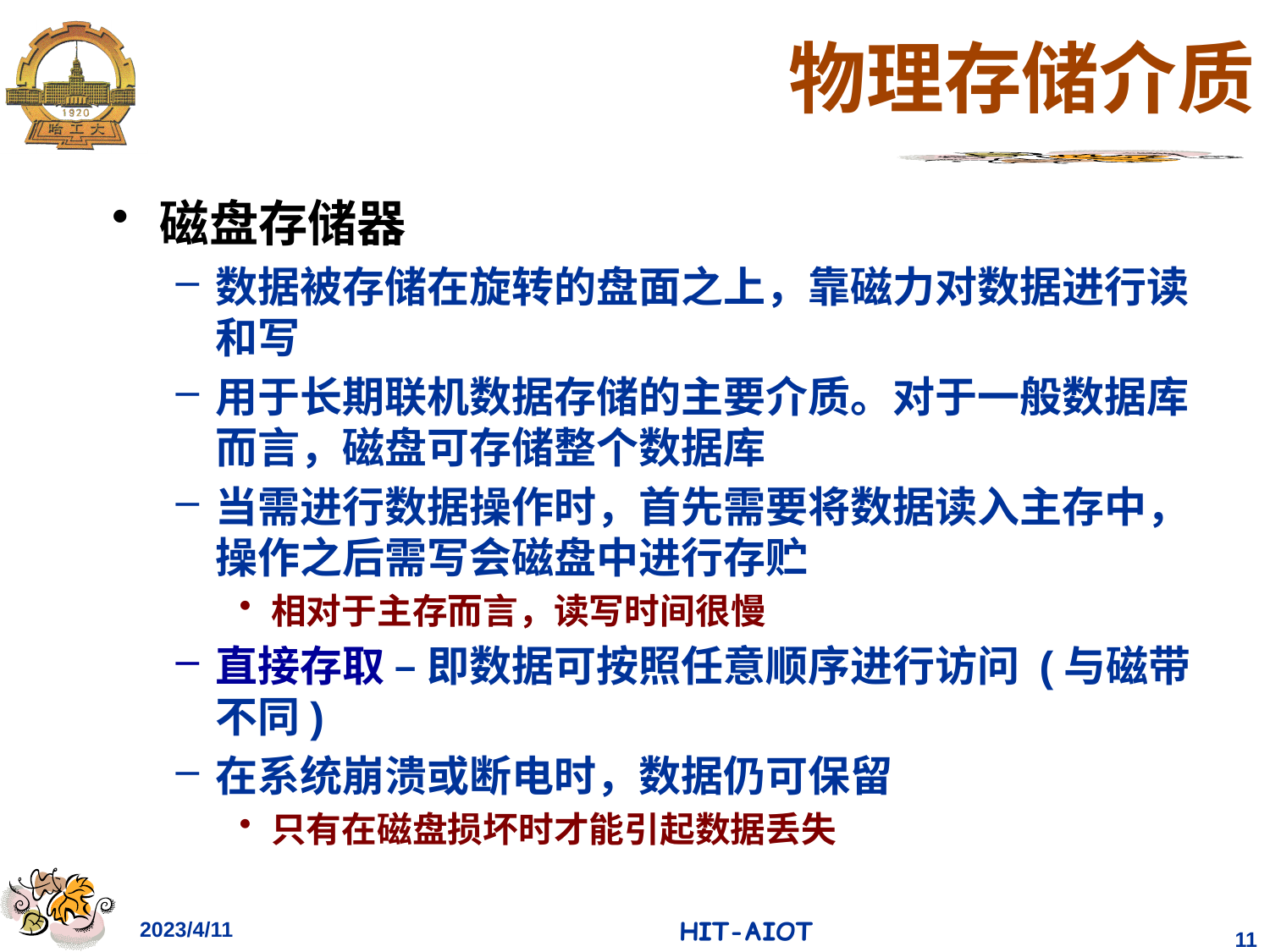

# 物理存储介质
磁盘存储器
数据被存储在旋转的盘面之上，靠磁力对数据进行读和写
用于长期联机数据存储的主要介质。对于一般数据库而言，磁盘可存储整个数据库
当需进行数据操作时，首先需要将数据读入主存中，操作之后需写会磁盘中进行存贮
相对于主存而言，读写时间很慢
直接存取 – 即数据可按照任意顺序进行访问 (与磁带不同)
在系统崩溃或断电时，数据仍可保留
只有在磁盘损坏时才能引起数据丢失
2023/4/11
HIT-AIOT
11